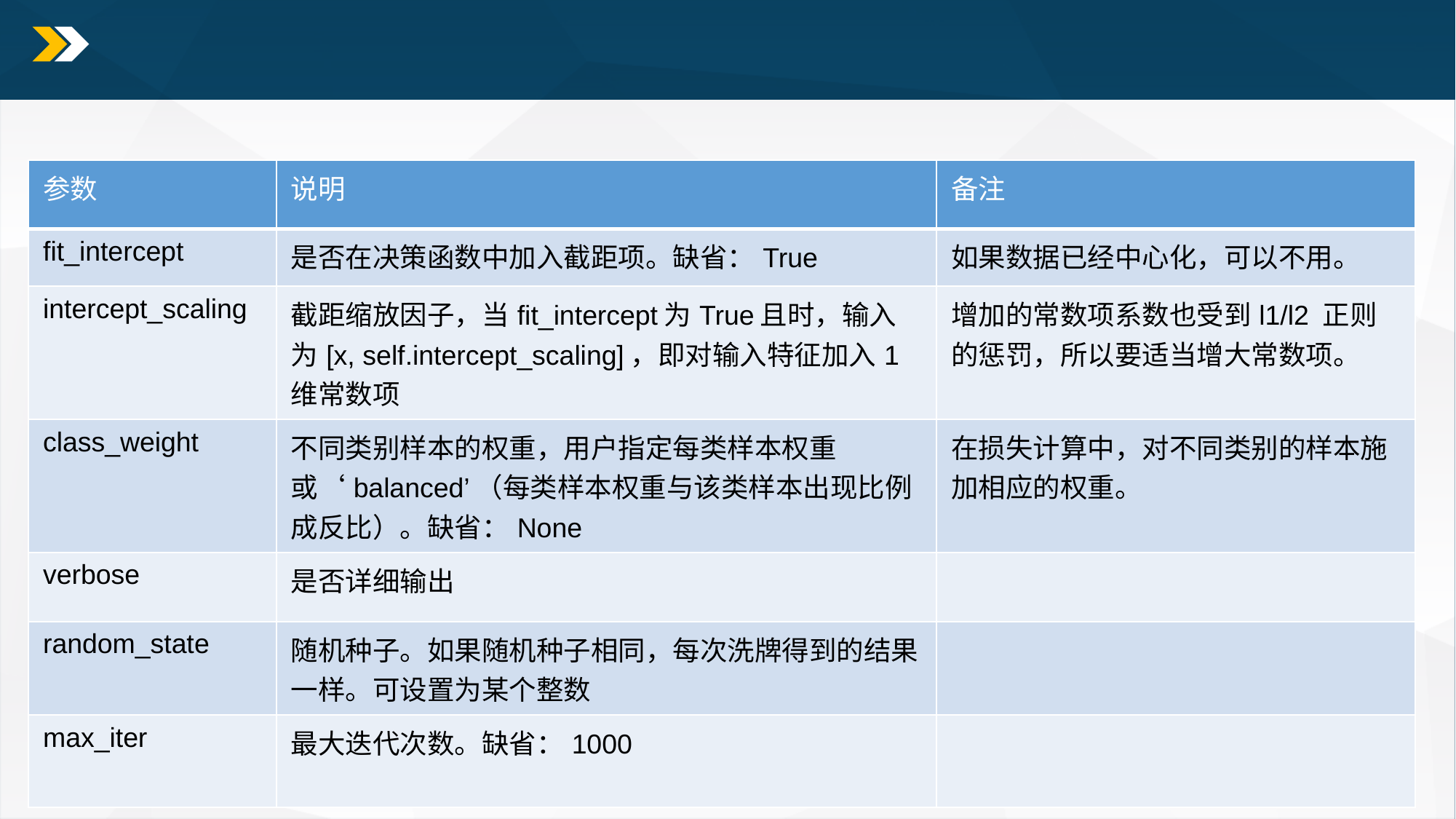

#
LinearSVC的参数
| 参数 | 说明 | 备注 |
| --- | --- | --- |
| fit\_intercept | 是否在决策函数中加入截距项。缺省：True | 如果数据已经中心化，可以不用。 |
| intercept\_scaling | 截距缩放因子，当fit\_intercept为True且时，输入为[x, self.intercept\_scaling]，即对输入特征加入1维常数项 | 增加的常数项系数也受到l1/l2 正则的惩罚，所以要适当增大常数项。 |
| class\_weight | 不同类别样本的权重，用户指定每类样本权重或‘balanced’（每类样本权重与该类样本出现比例成反比）。缺省：None | 在损失计算中，对不同类别的样本施加相应的权重。 |
| verbose | 是否详细输出 |  |
| random\_state | 随机种子。如果随机种子相同，每次洗牌得到的结果一样。可设置为某个整数 |  |
| max\_iter | 最大迭代次数。缺省：1000 |  |